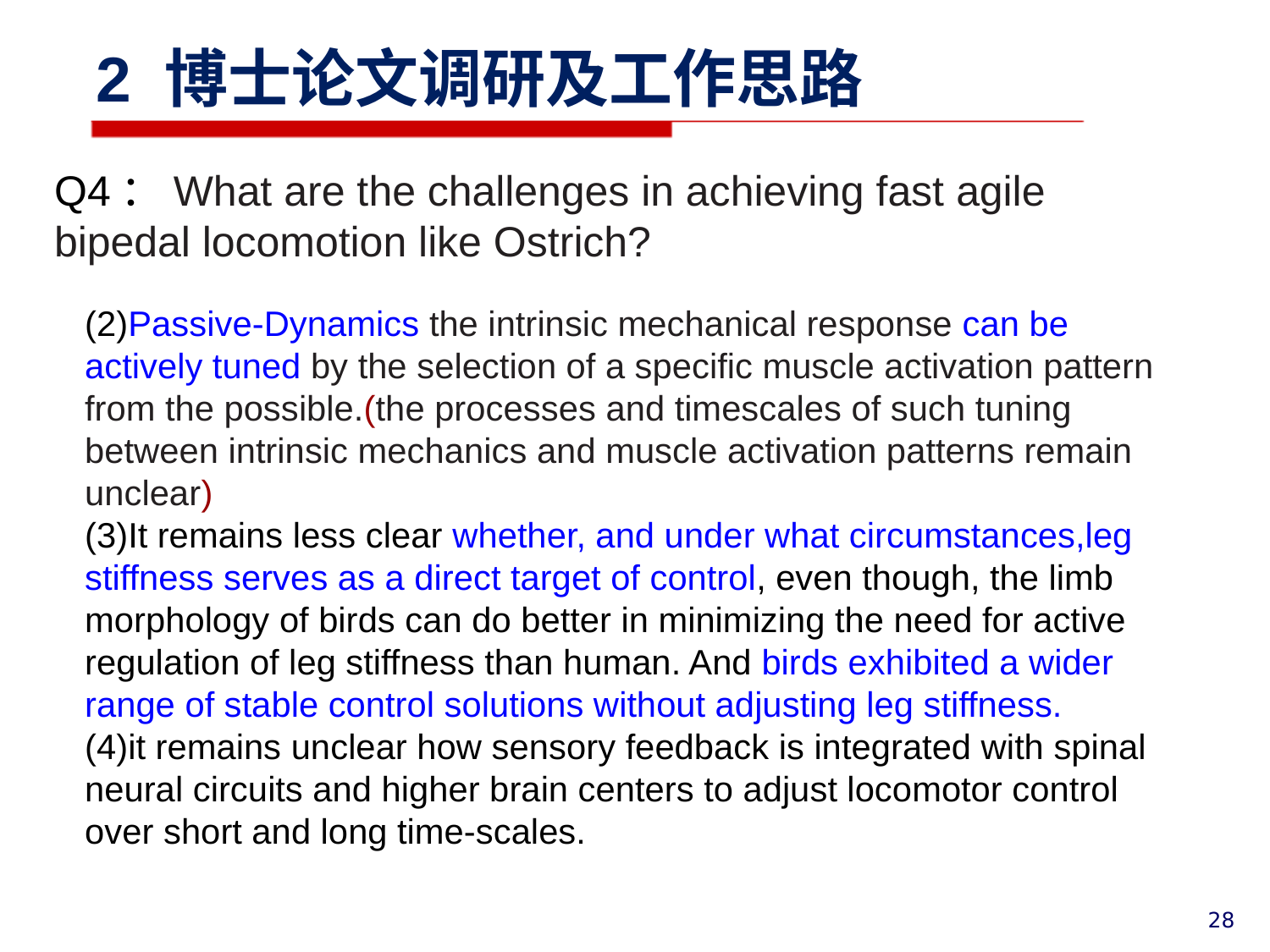

2 博士论文调研及工作思路
Q4：What are the challenges in achieving fast agile bipedal locomotion like Ostrich?
(2)Passive-Dynamics the intrinsic mechanical response can be actively tuned by the selection of a specific muscle activation pattern from the possible.(the processes and timescales of such tuning between intrinsic mechanics and muscle activation patterns remain unclear)
(3)It remains less clear whether, and under what circumstances,leg stiffness serves as a direct target of control, even though, the limb morphology of birds can do better in minimizing the need for active regulation of leg stiffness than human. And birds exhibited a wider range of stable control solutions without adjusting leg stiffness.
(4)it remains unclear how sensory feedback is integrated with spinal neural circuits and higher brain centers to adjust locomotor control over short and long time-scales.
28
28